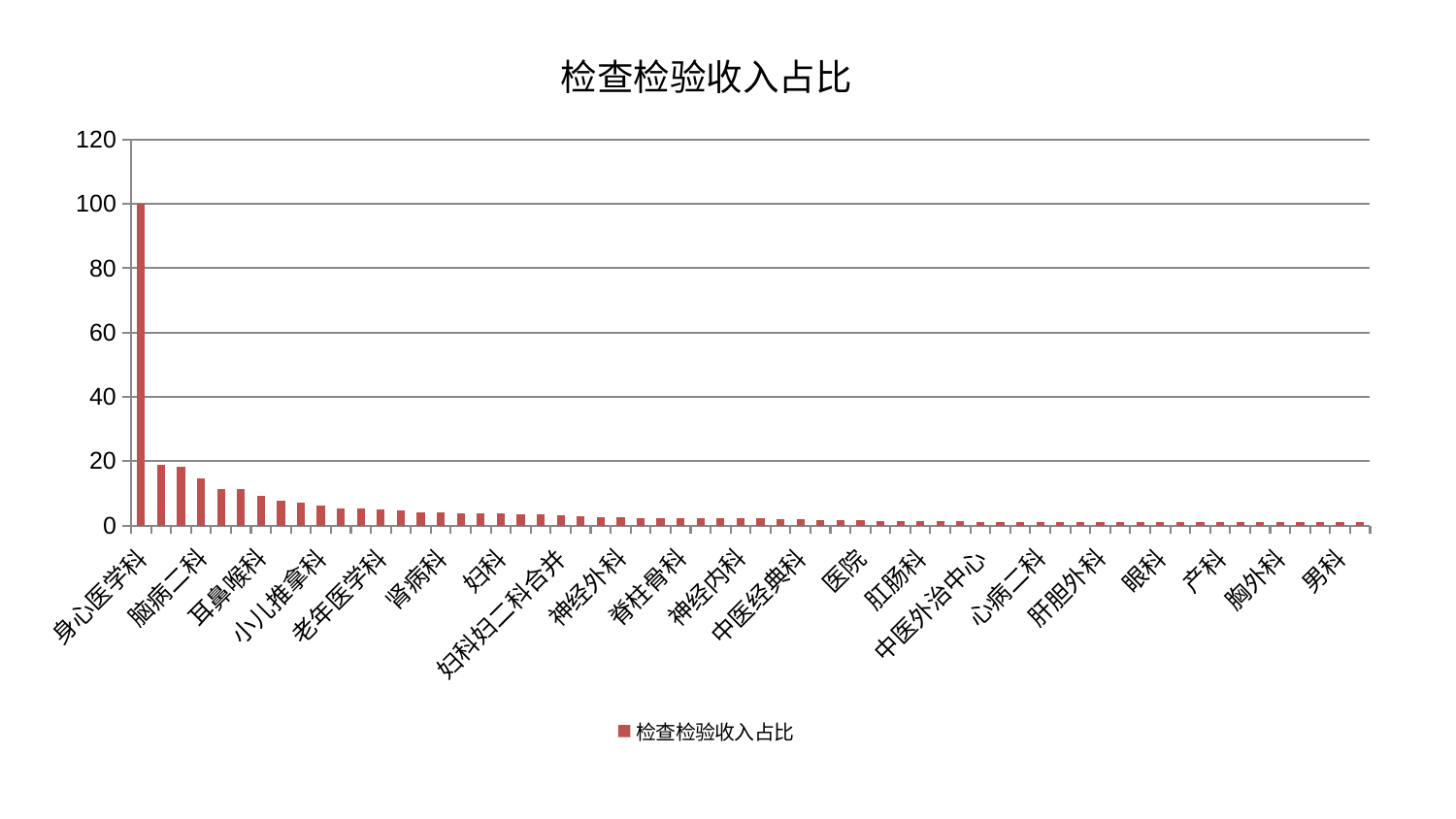

### Chart: 检查检验收入占比

| Category | 检查检验收入占比 |
|---|---|
| 身心医学科 | 100.0 |
| 风湿病科 | 18.922564365774054 |
| 脾胃病科 | 18.240019165955673 |
| 脑病二科 | 14.727766778292661 |
| 血液科 | 11.403160052435764 |
| 西区重症医学科 | 11.27332255869479 |
| 耳鼻喉科 | 9.275705466835454 |
| 重症医学科 | 7.824102833484478 |
| 普通外科 | 7.193591748209206 |
| 小儿推拿科 | 6.273756092070655 |
| 显微骨科 | 5.413427969544939 |
| 心病一科 | 5.1623110735789375 |
| 老年医学科 | 4.883575211078907 |
| 美容皮肤科 | 4.566681750495787 |
| 东区重症医学科 | 4.063519580413227 |
| 肾病科 | 4.028857244413394 |
| 创伤骨科 | 3.852382584921611 |
| 运动损伤骨科 | 3.81802780531036 |
| 妇科 | 3.813601599655459 |
| 综合内科 | 3.45244596638791 |
| 呼吸内科 | 3.40185599264207 |
| 妇科妇二科合并 | 3.021665111564 |
| 妇二科 | 2.940291573416026 |
| 心病三科 | 2.6908768663860188 |
| 神经外科 | 2.579459106146093 |
| 乳腺甲状腺外科 | 2.3694640706891152 |
| 消化内科 | 2.250246008302555 |
| 脊柱骨科 | 2.235810150639227 |
| 康复科 | 2.224133636989023 |
| 骨科 | 2.157076890127158 |
| 神经内科 | 2.139280838796939 |
| 肿瘤内科 | 2.1264179681462343 |
| 内分泌科 | 1.9278720006159997 |
| 中医经典科 | 1.8838385405632248 |
| 心病四科 | 1.7968638132019241 |
| 针灸科 | 1.7425908213143946 |
| 医院 | 1.67325487425271 |
| 脾胃科消化科合并 | 1.4563031719228856 |
| 心血管内科 | 1.3715200601213386 |
| 肛肠科 | 1.3467379899734113 |
| 肝病科 | 1.334071544189252 |
| 小儿骨科 | 1.2562324694060176 |
| 中医外治中心 | 1.2037567016776136 |
| 泌尿外科 | 1.1862295417587416 |
| 东区肾病科 | 1.152872991144032 |
| 心病二科 | 1.149414050429105 |
| 肾脏内科 | 1.1454275311556732 |
| 脑病三科 | 1.1206192941006503 |
| 肝胆外科 | 1.1174990520012749 |
| 脑病一科 | 1.1166058495967315 |
| 儿科 | 1.0979608458892935 |
| 眼科 | 1.0965200190101054 |
| 治未病中心 | 1.0811211735696151 |
| 皮肤科 | 1.0356131258765013 |
| 产科 | 1.0340694346819377 |
| 微创骨科 | 1.0166227127927017 |
| 口腔科 | 0.9672283156052524 |
| 胸外科 | 0.9389805734966291 |
| 关节骨科 | 0.9322547571901755 |
| 周围血管科 | 0.9258255392535649 |
| 男科 | 0.9141893812663731 |
| 推拿科 | 0.9097646515721599 |
189